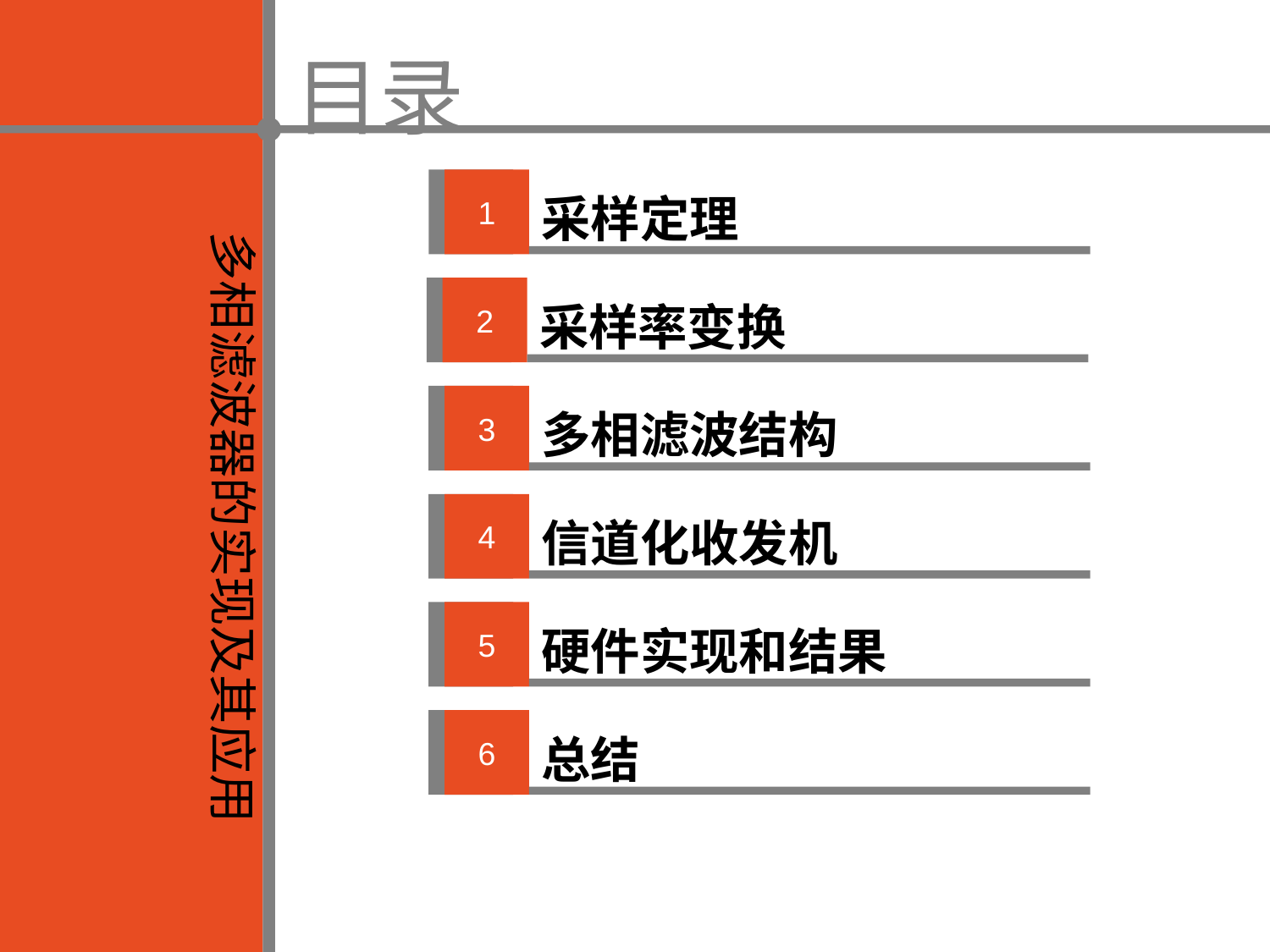

目录

1
采样定理

多相滤波器的实现及其应用

2
采样率变换

3
多相滤波结构

4
信道化收发机

5
硬件实现和结果

6
总结